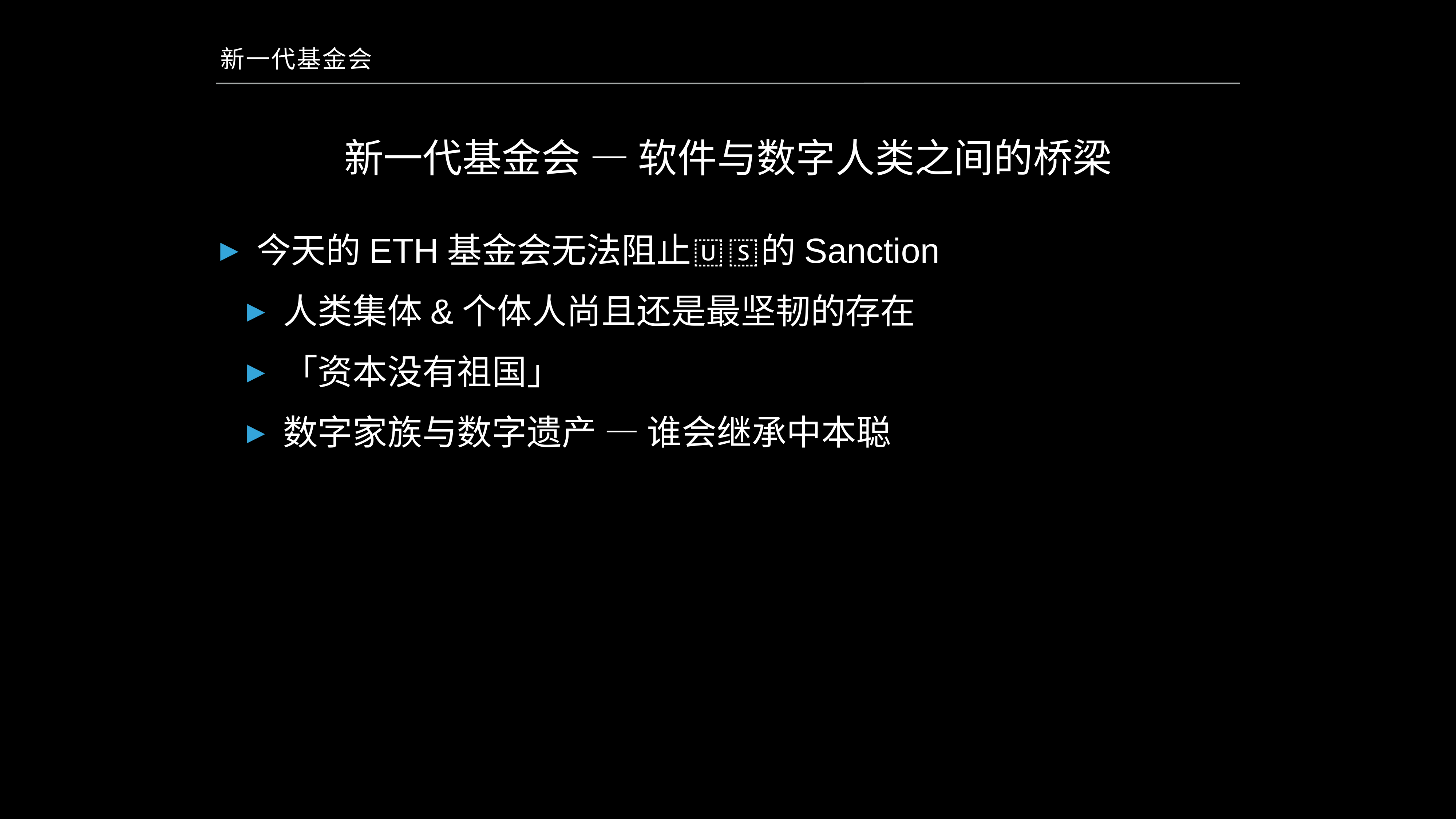

新一代基金会
# 新一代基金会 — 软件与数字人类之间的桥梁
今天的ETH基金会无法阻止🇺🇸的Sanction
人类集体&个体人尚且还是最坚韧的存在
「资本没有祖国」
数字家族与数字遗产 — 谁会继承中本聪